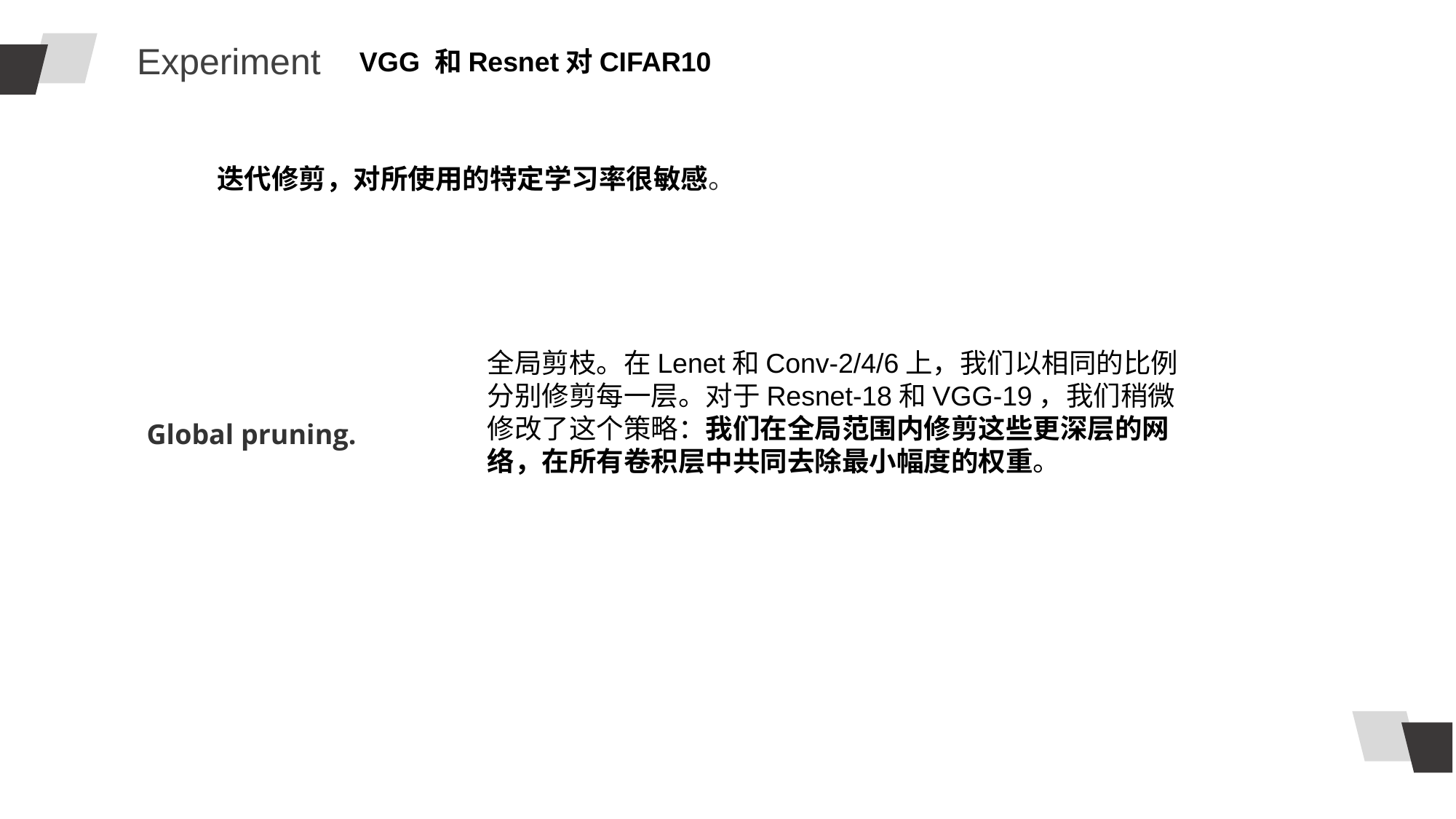

Experiment
VGG 和Resnet对CIFAR10
迭代修剪，对所使用的特定学习率很敏感。
全局剪枝。在Lenet和Conv-2/4/6上，我们以相同的比例分别修剪每一层。对于Resnet-18和VGG-19，我们稍微修改了这个策略：我们在全局范围内修剪这些更深层的网络，在所有卷积层中共同去除最小幅度的权重。
Global pruning.